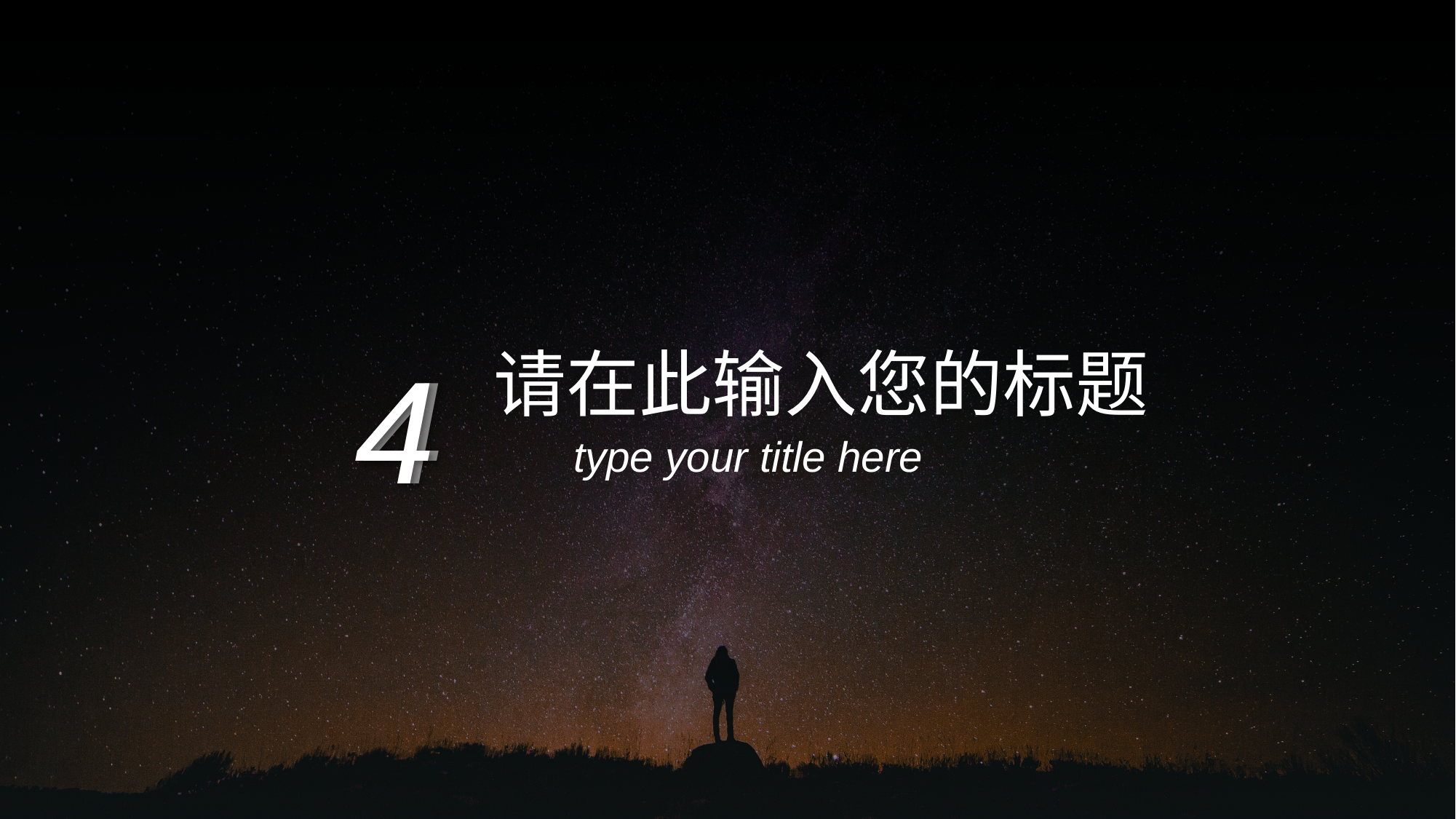

请在此输入您的标题
type your title here
4
4